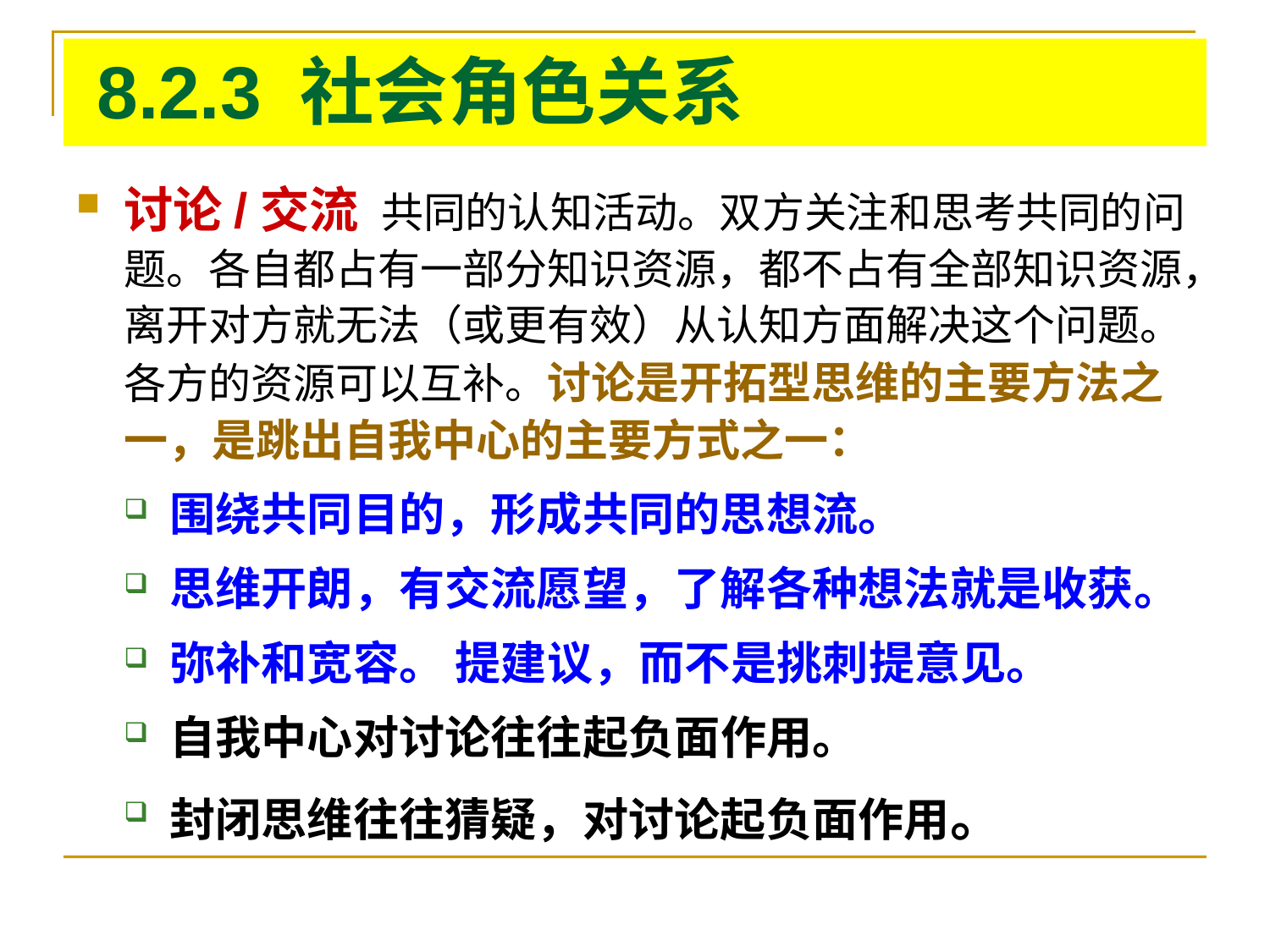

# 8.2.3 社会角色关系
讨论/交流  共同的认知活动。双方关注和思考共同的问题。各自都占有一部分知识资源，都不占有全部知识资源，离开对方就无法（或更有效）从认知方面解决这个问题。各方的资源可以互补。讨论是开拓型思维的主要方法之一，是跳出自我中心的主要方式之一：
围绕共同目的，形成共同的思想流。
思维开朗，有交流愿望，了解各种想法就是收获。
弥补和宽容。 提建议，而不是挑刺提意见。
自我中心对讨论往往起负面作用。
封闭思维往往猜疑，对讨论起负面作用。

20